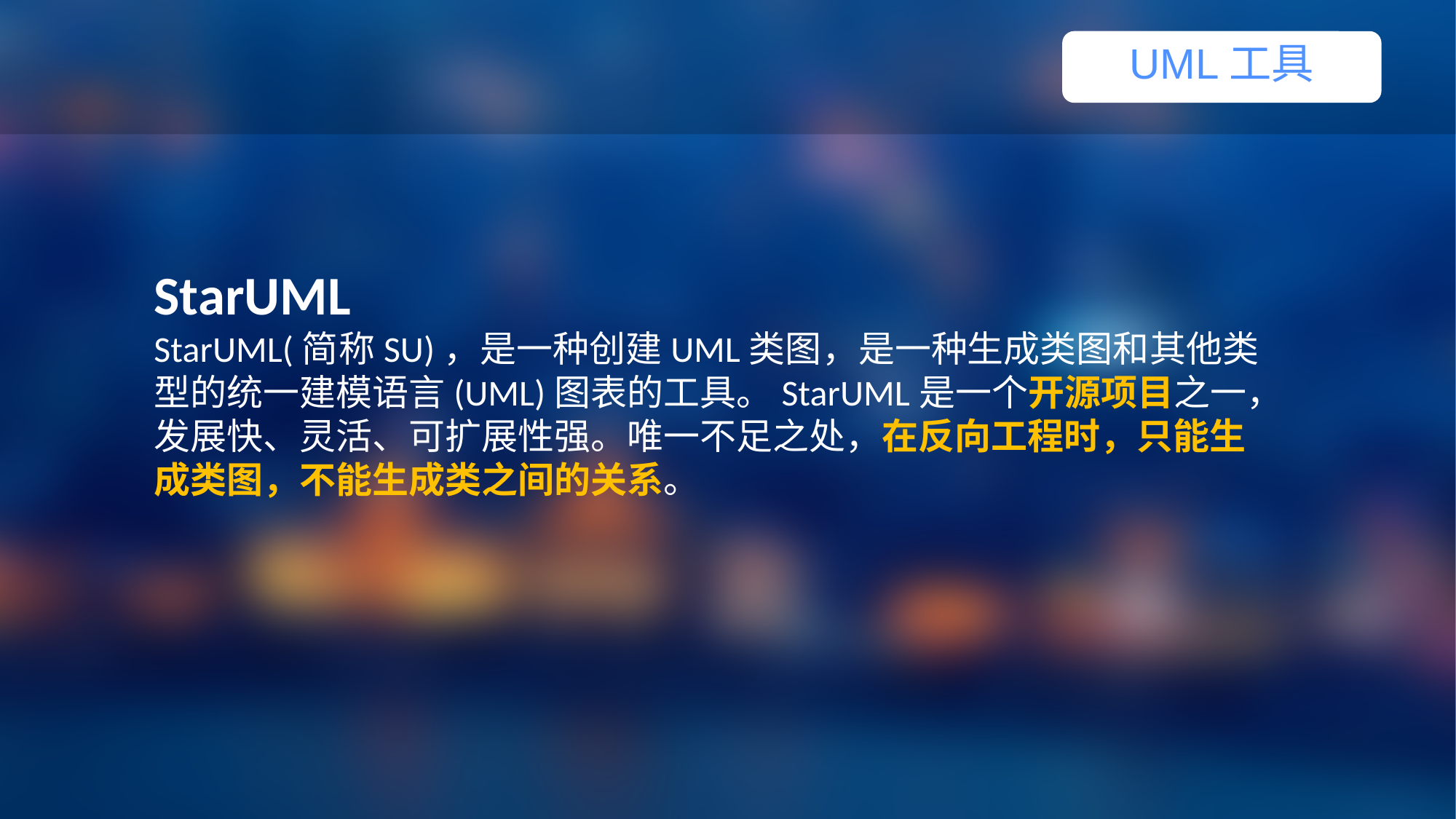

UML工具
StarUML
StarUML(简称SU)，是一种创建UML类图，是一种生成类图和其他类型的统一建模语言(UML)图表的工具。StarUML是一个开源项目之一，发展快、灵活、可扩展性强。唯一不足之处，在反向工程时，只能生成类图，不能生成类之间的关系。
1
                     点击添加标题